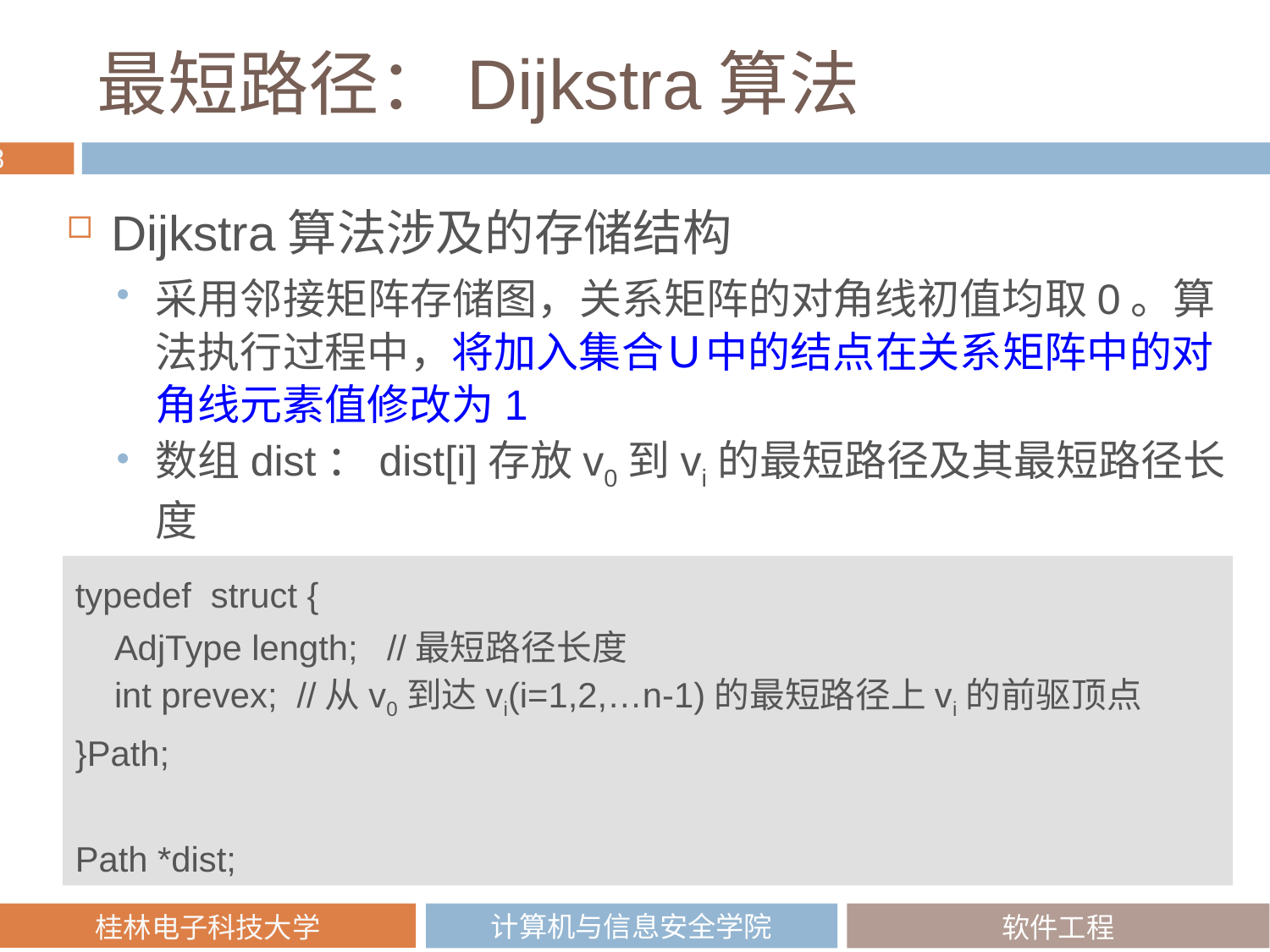

# 最短路径：Dijkstra算法
Dijkstra算法涉及的存储结构
采用邻接矩阵存储图，关系矩阵的对角线初值均取0。算法执行过程中，将加入集合Ｕ中的结点在关系矩阵中的对角线元素值修改为1
数组dist：dist[i]存放v0到vi的最短路径及其最短路径长度
typedef  struct {
    AdjType length;   //最短路径长度
    int prevex;  //从v0到达vi(i=1,2,…n-1)的最短路径上vi的前驱顶点
}Path;

Path *dist;